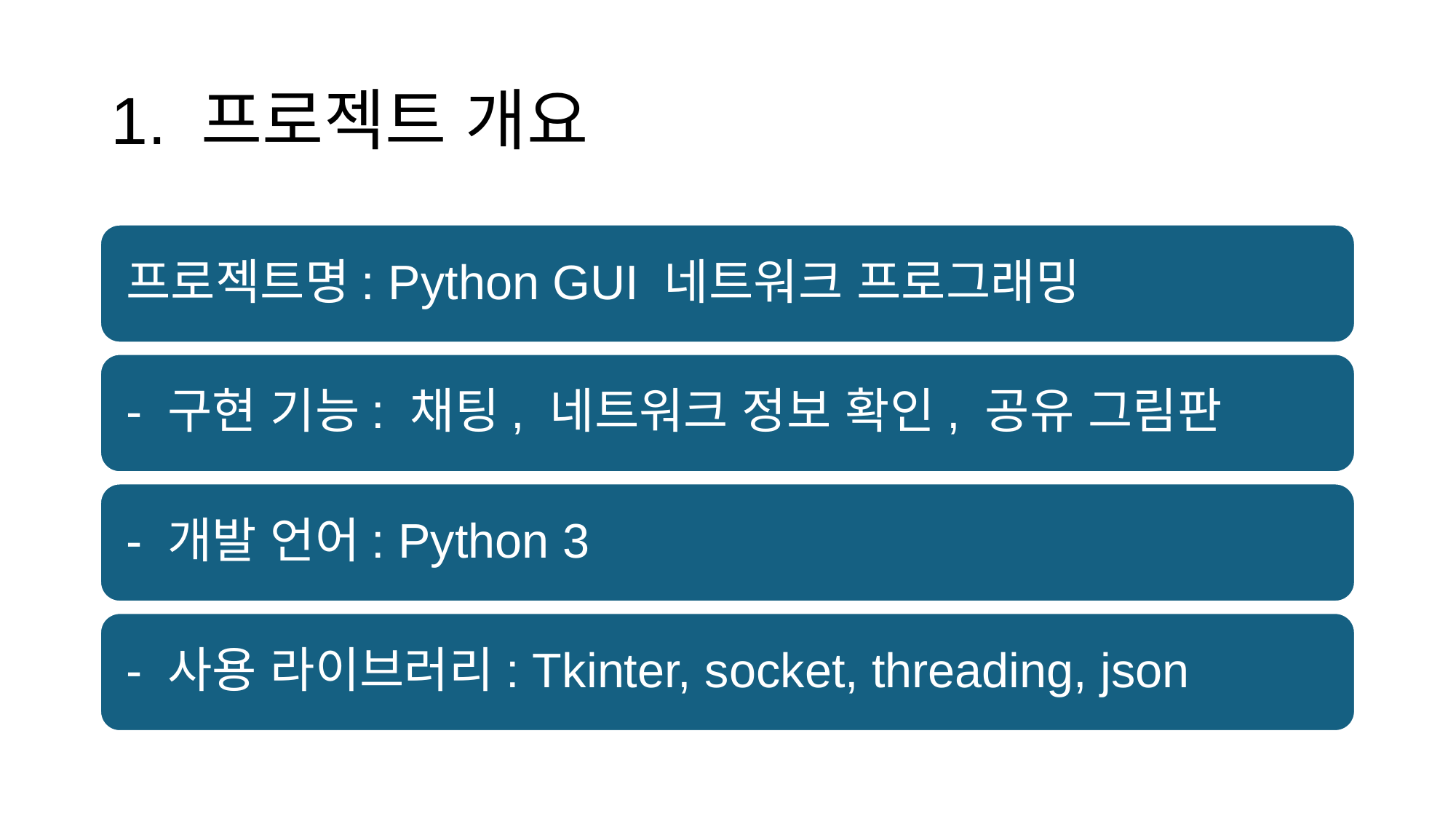

# 1. 프로젝트 개요
프로젝트명: Python GUI 네트워크 프로그래밍
- 구현 기능: 채팅, 네트워크 정보 확인, 공유 그림판
- 개발 언어: Python 3
- 사용 라이브러리: Tkinter, socket, threading, json